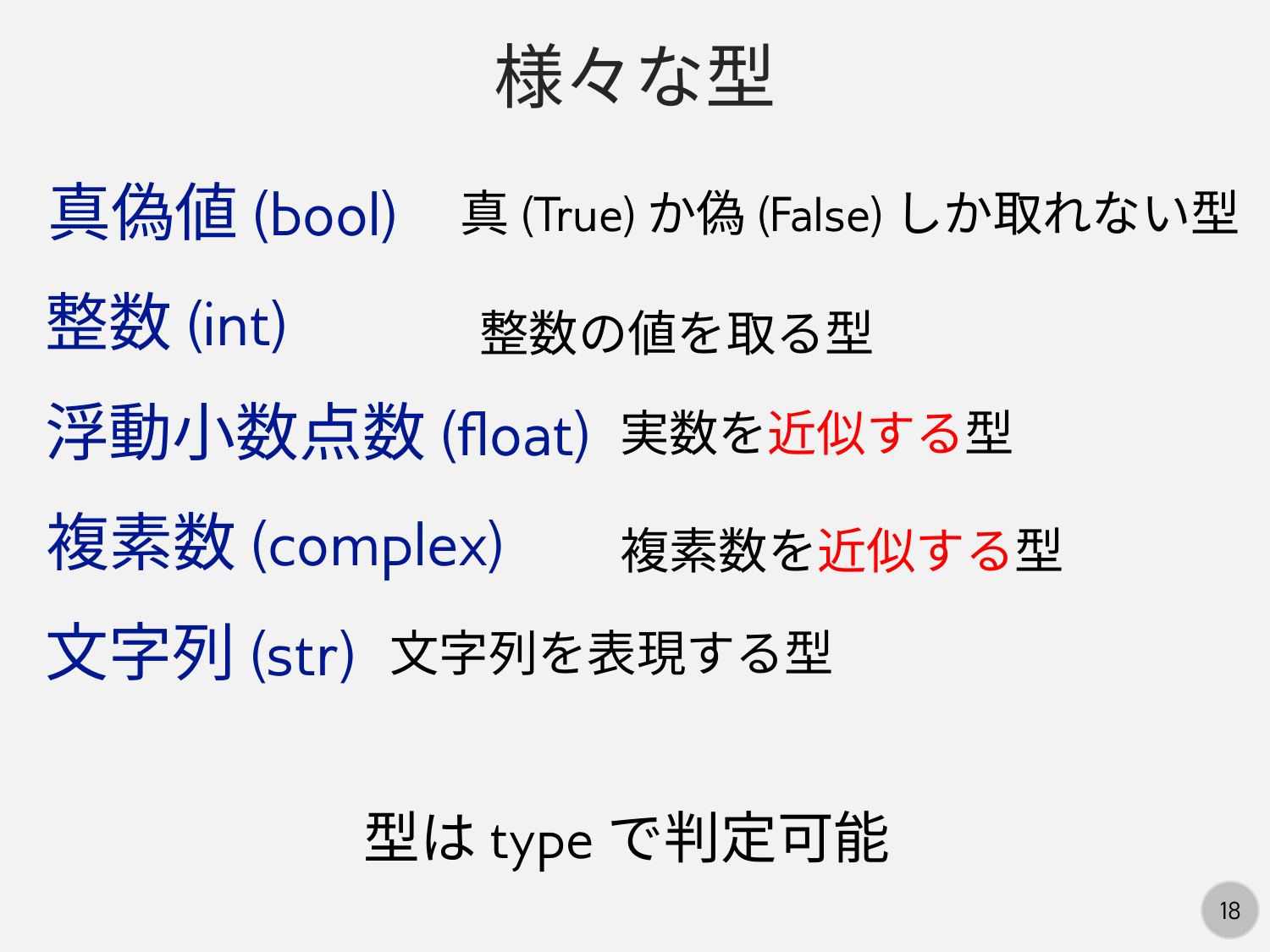

様々な型
真偽値(bool)
真(True)か偽(False)しか取れない型
整数(int)
整数の値を取る型
浮動小数点数(float)
実数を近似する型
複素数(complex)
複素数を近似する型
文字列(str)
文字列を表現する型
型はtypeで判定可能